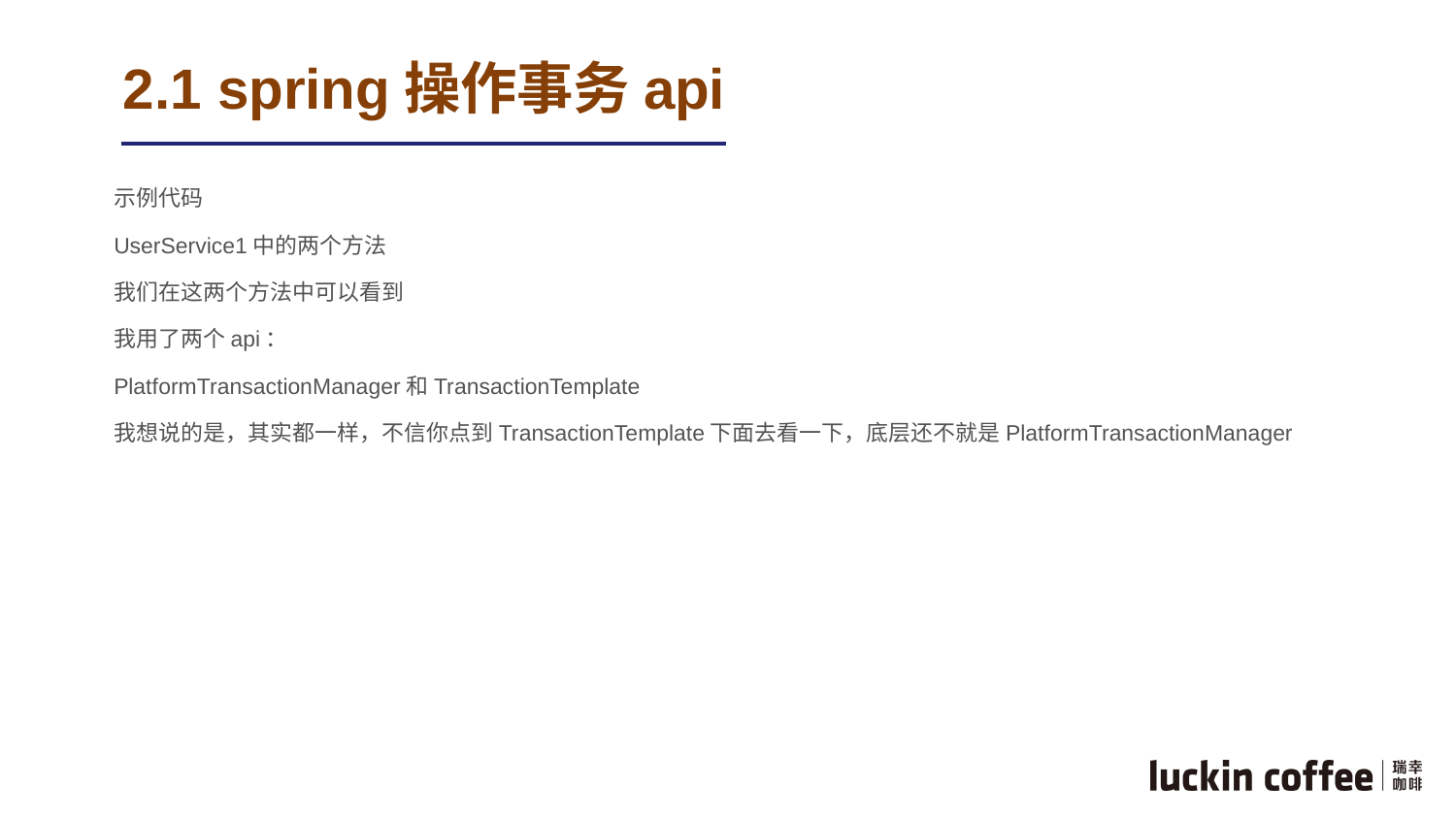

# 2.1 spring操作事务api

示例代码
UserService1中的两个方法
我们在这两个方法中可以看到
我用了两个api：
PlatformTransactionManager和TransactionTemplate
我想说的是，其实都一样，不信你点到TransactionTemplate下面去看一下，底层还不就是PlatformTransactionManager